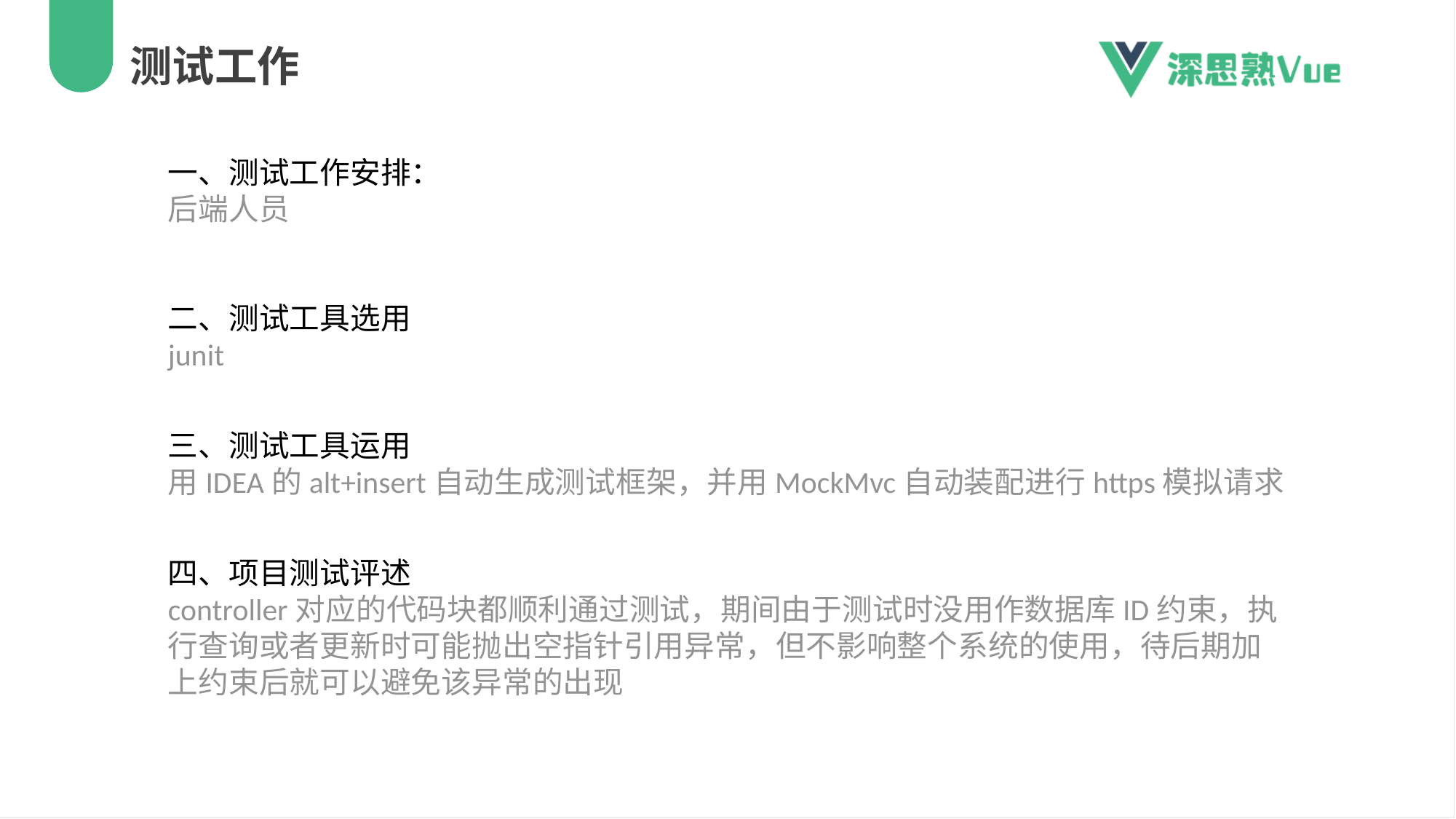

测试工作
一、测试工作安排：
后端人员

二、测试工具选用
junit

三、测试工具运用
用IDEA的alt+insert自动生成测试框架，并用MockMvc自动装配进行https模拟请求

四、项目测试评述
controller对应的代码块都顺利通过测试，期间由于测试时没用作数据库ID约束，执行查询或者更新时可能抛出空指针引用异常，但不影响整个系统的使用，待后期加上约束后就可以避免该异常的出现